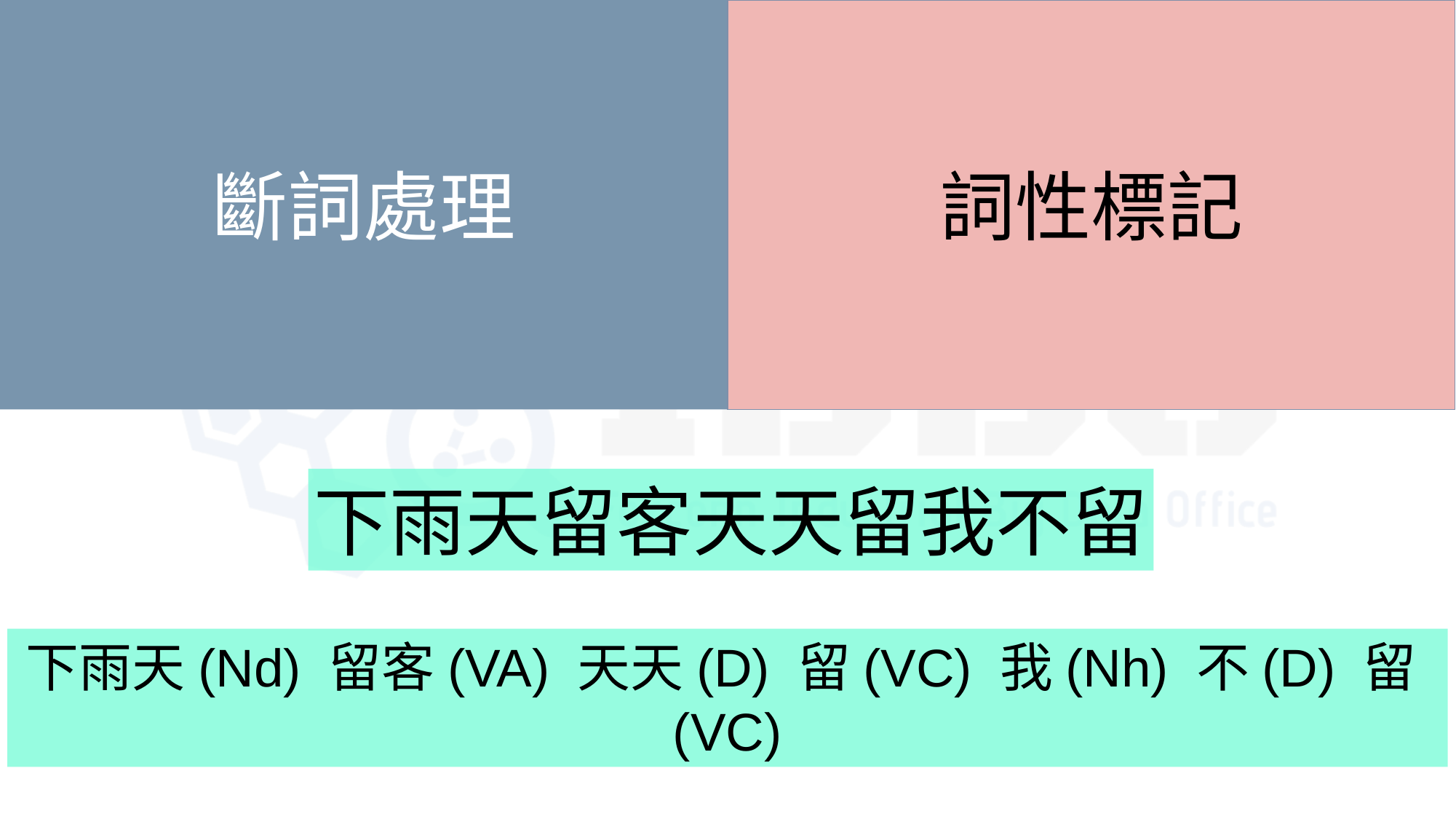

斷詞處理
詞性標記
下雨天留客天天留我不留
下雨天(Nd) 留客(VA) 天天(D) 留(VC) 我(Nh) 不(D) 留(VC)